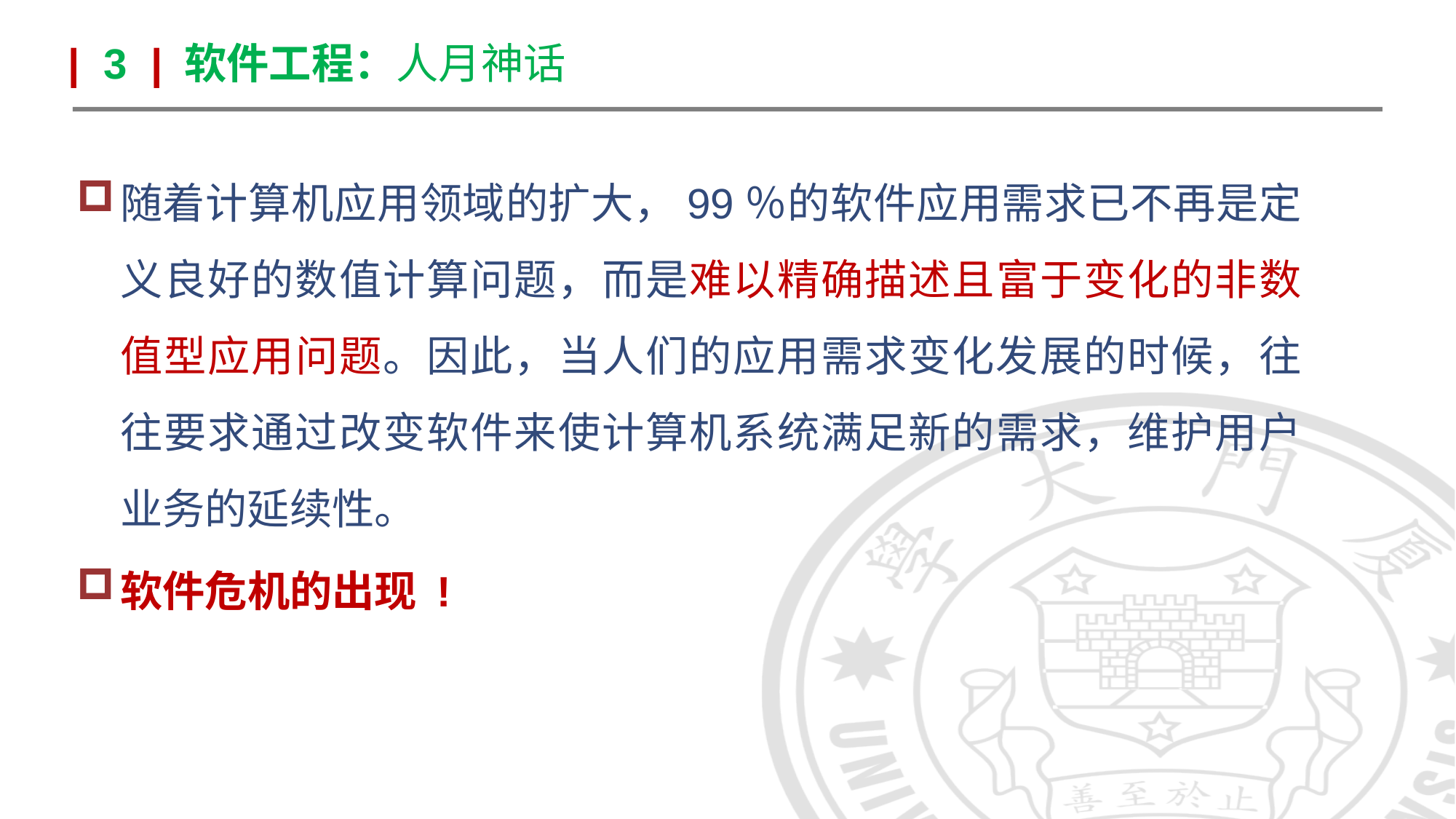

|  3  | 软件工程：人月神话

随着计算机应用领域的扩大，99％的软件应用需求已不再是定义良好的数值计算问题，而是难以精确描述且富于变化的非数值型应用问题。因此，当人们的应用需求变化发展的时候，往往要求通过改变软件来使计算机系统满足新的需求，维护用户业务的延续性。
软件危机的出现 !